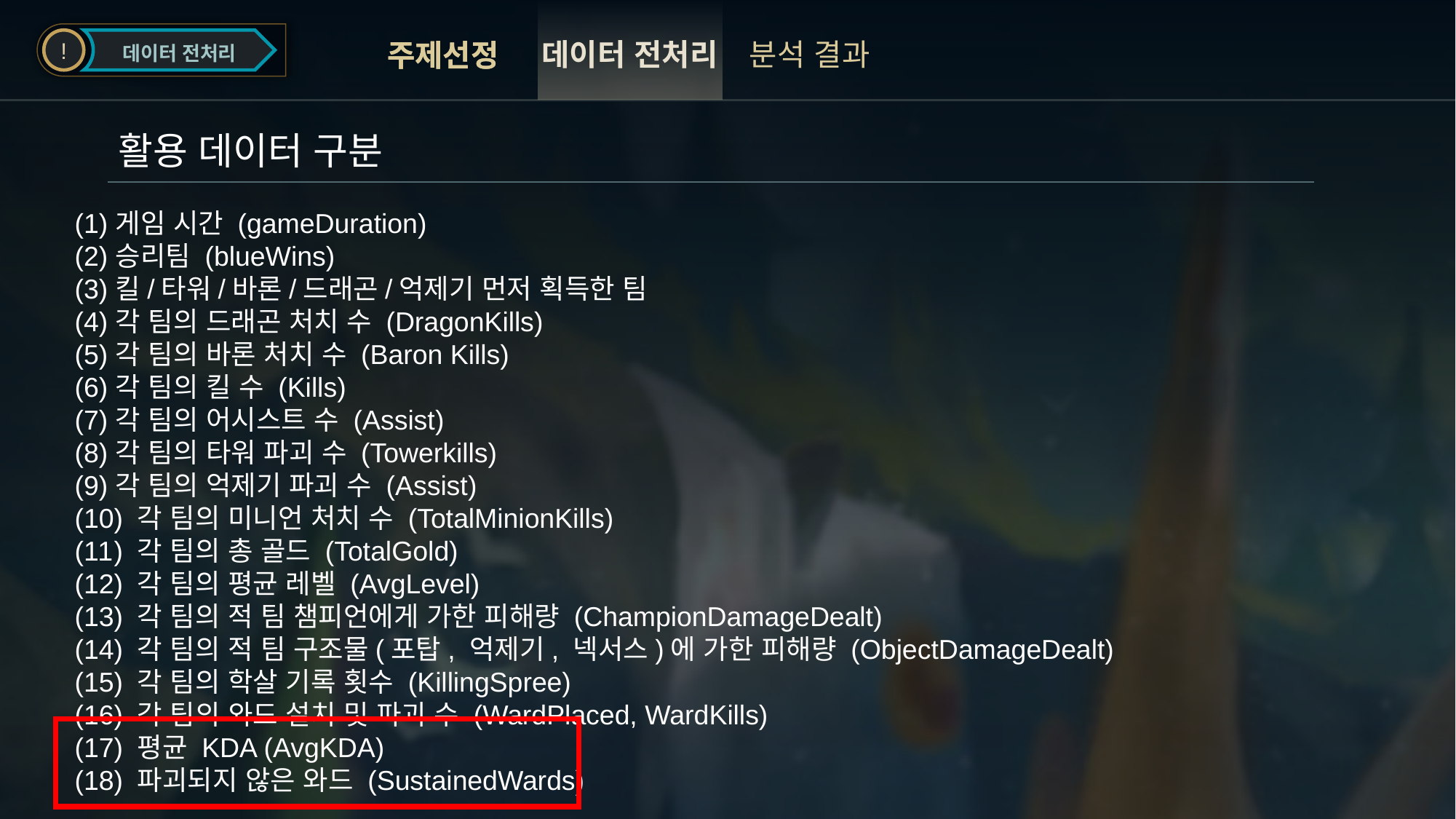

!
데이터 전처리
데이터 전처리
분석 결과
주제선정
주제선정
활용 데이터 구분
게임 시간 (gameDuration)
승리팀 (blueWins)
킬/타워/바론/드래곤/억제기 먼저 획득한 팀
각 팀의 드래곤 처치 수 (DragonKills)
각 팀의 바론 처치 수 (Baron Kills)
각 팀의 킬 수 (Kills)
각 팀의 어시스트 수 (Assist)
각 팀의 타워 파괴 수 (Towerkills)
각 팀의 억제기 파괴 수 (Assist)
 각 팀의 미니언 처치 수 (TotalMinionKills)
 각 팀의 총 골드 (TotalGold)
 각 팀의 평균 레벨 (AvgLevel)
 각 팀의 적 팀 챔피언에게 가한 피해량 (ChampionDamageDealt)
 각 팀의 적 팀 구조물(포탑, 억제기, 넥서스)에 가한 피해량 (ObjectDamageDealt)
 각 팀의 학살 기록 횟수 (KillingSpree)
 각 팀의 와드 설치 및 파괴 수 (WardPlaced, WardKills)
 평균 KDA (AvgKDA)
 파괴되지 않은 와드 (SustainedWards)